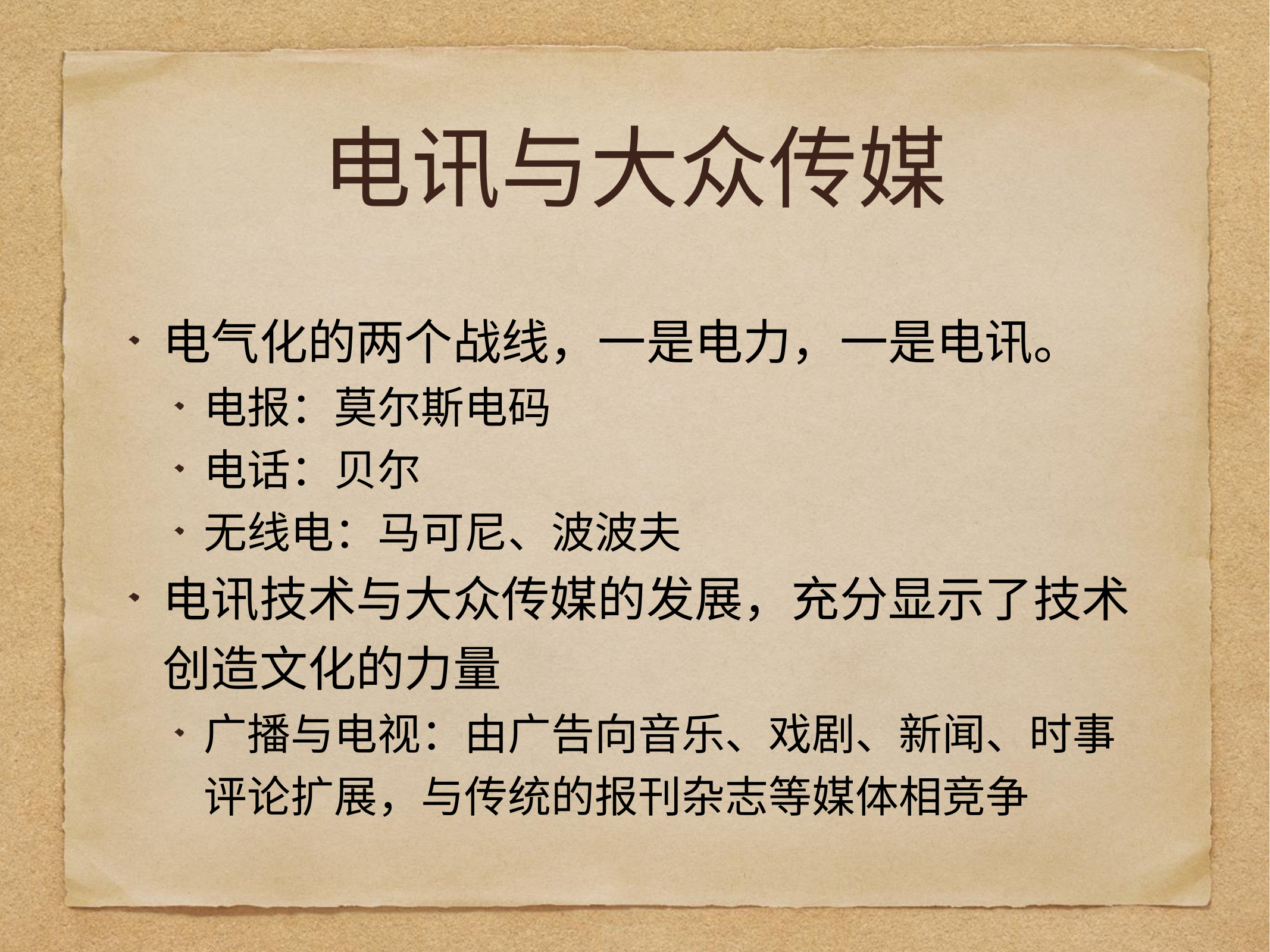

# 电讯与大众传媒
电气化的两个战线，一是电力，一是电讯。
电报：莫尔斯电码
电话：贝尔
无线电：马可尼、波波夫
电讯技术与大众传媒的发展，充分显示了技术创造文化的力量
广播与电视：由广告向音乐、戏剧、新闻、时事评论扩展，与传统的报刊杂志等媒体相竞争